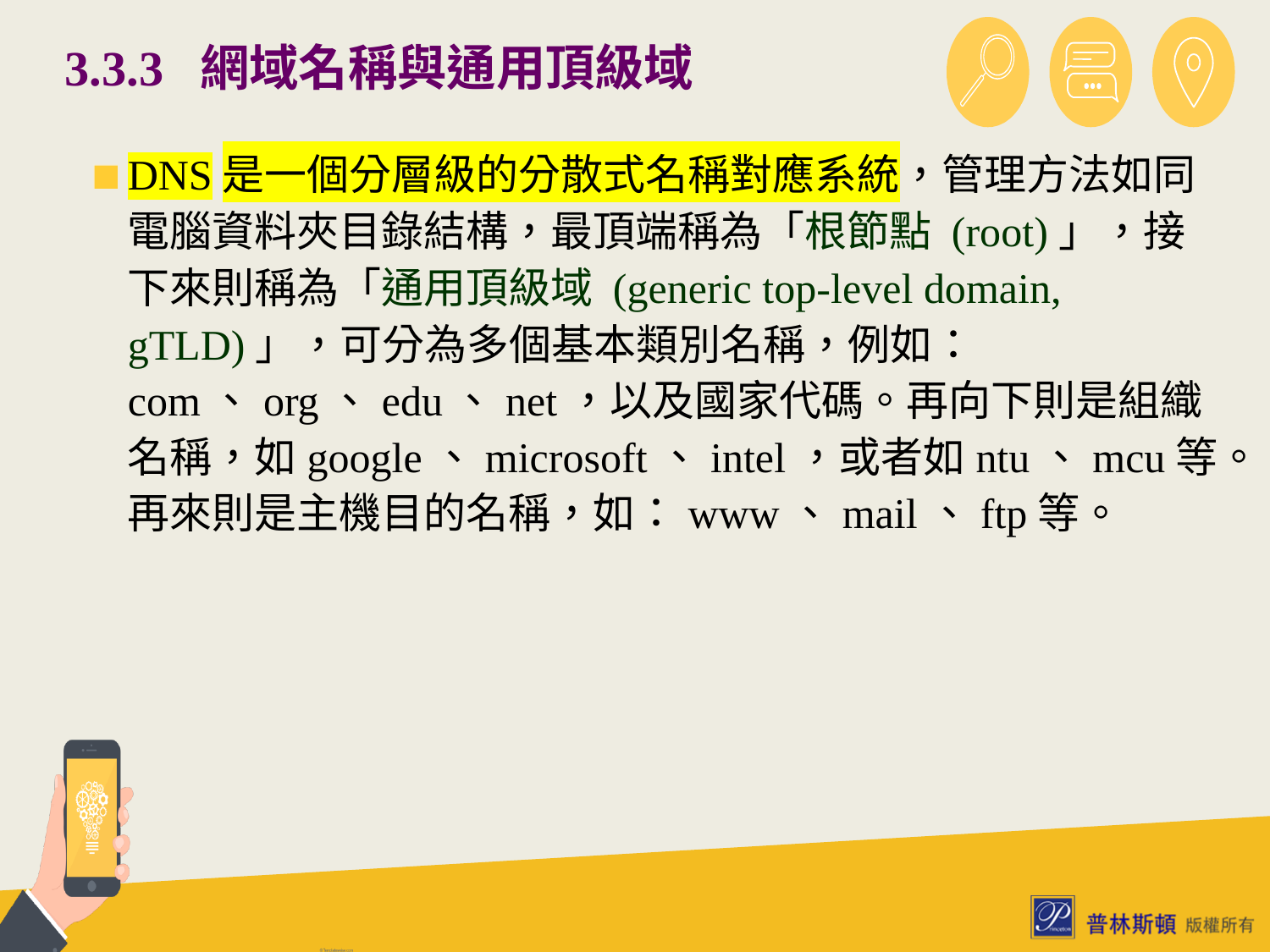

# 3.3.3  網域名稱與通用頂級域
DNS是一個分層級的分散式名稱對應系統，管理方法如同電腦資料夾目錄結構，最頂端稱為「根節點 (root)」，接下來則稱為「通用頂級域 (generic top-level domain, gTLD)」，可分為多個基本類別名稱，例如：com、org、edu、net，以及國家代碼。再向下則是組織名稱，如google、microsoft、intel，或者如ntu、mcu等。再來則是主機目的名稱，如：www、mail、ftp等。